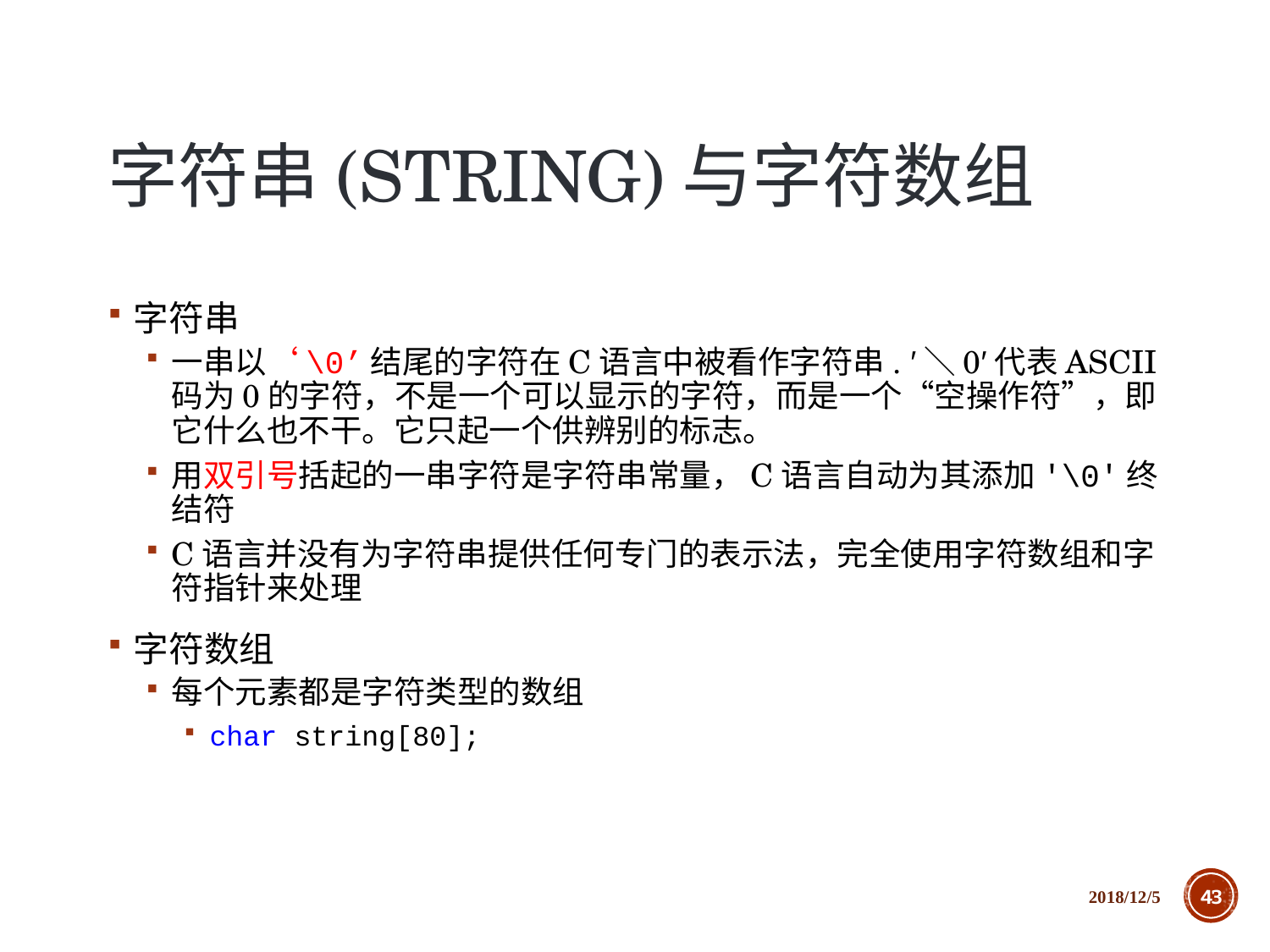

# 字符串(STRING)与字符数组
字符串
一串以‘\0’结尾的字符在C语言中被看作字符串. ′＼0′代表ASCII码为0的字符，不是一个可以显示的字符，而是一个“空操作符”，即它什么也不干。它只起一个供辨别的标志。
用双引号括起的一串字符是字符串常量，C语言自动为其添加'\0'终结符
C语言并没有为字符串提供任何专门的表示法，完全使用字符数组和字符指针来处理
字符数组
每个元素都是字符类型的数组
char string[80];
2018/12/5
43